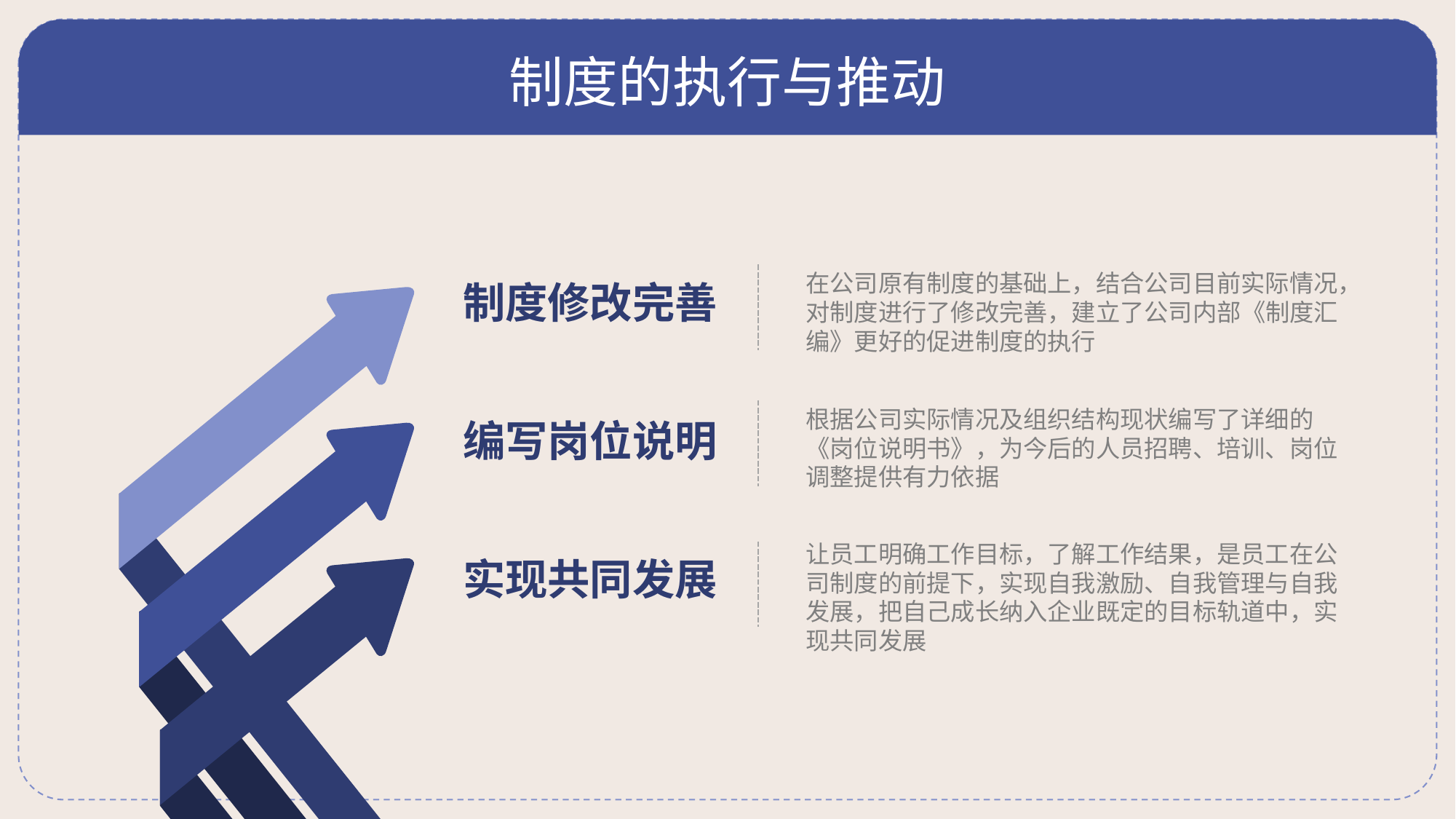

# 制度的执行与推动
在公司原有制度的基础上，结合公司目前实际情况，对制度进行了修改完善，建立了公司内部《制度汇编》更好的促进制度的执行
制度修改完善

根据公司实际情况及组织结构现状编写了详细的《岗位说明书》，为今后的人员招聘、培训、岗位调整提供有力依据
编写岗位说明

让员工明确工作目标，了解工作结果，是员工在公司制度的前提下，实现自我激励、自我管理与自我发展，把自己成长纳入企业既定的目标轨道中，实现共同发展
实现共同发展